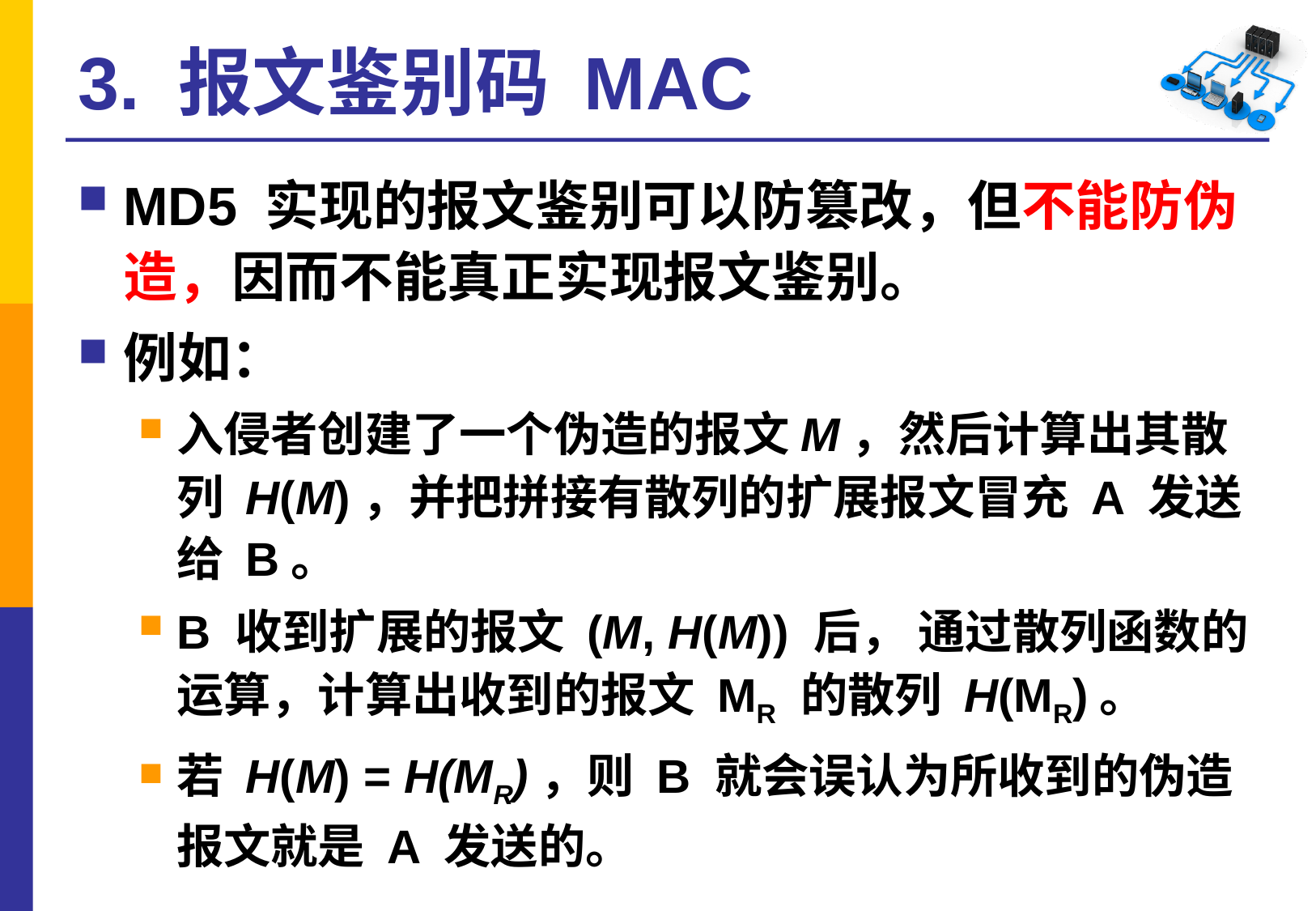

# 3. 报文鉴别码 MAC
MD5 实现的报文鉴别可以防篡改，但不能防伪造，因而不能真正实现报文鉴别。
例如：
入侵者创建了一个伪造的报文M，然后计算出其散列 H(M)，并把拼接有散列的扩展报文冒充 A 发送给 B。
B 收到扩展的报文 (M, H(M)) 后， 通过散列函数的运算，计算出收到的报文 MR 的散列 H(MR)。
若 H(M) = H(MR)，则 B 就会误认为所收到的伪造报文就是 A 发送的。